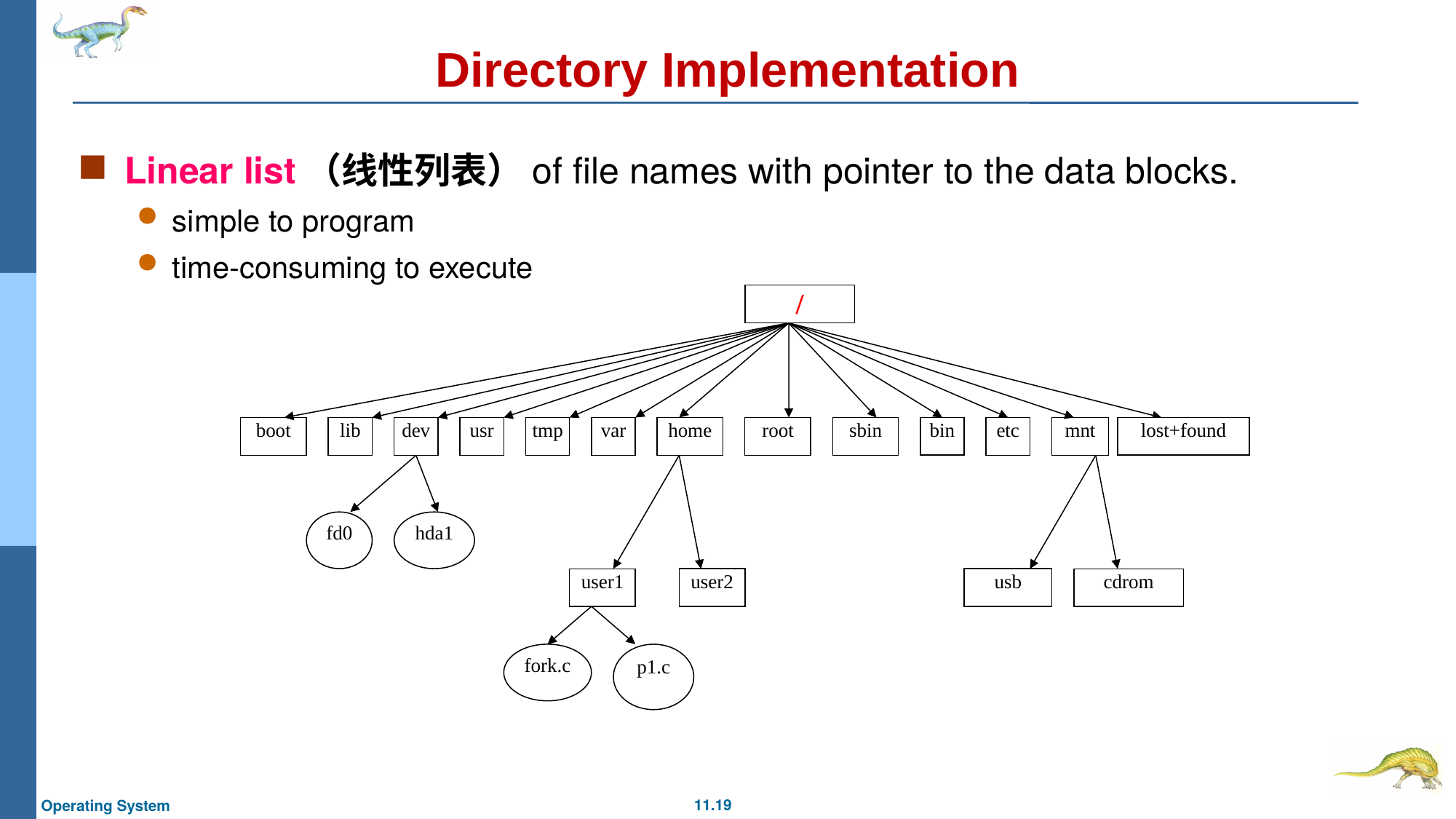

# Directory Implementation
Linear list（线性列表）of file names with pointer to the data blocks.
simple to program
time-consuming to execute

/

boot
lib
dev
usr
tmp
var
home
root
sbin
bin
etc
mnt
lost+found

fd0
hda1
user1
user2
usb
cdrom

fork.c
p1.c